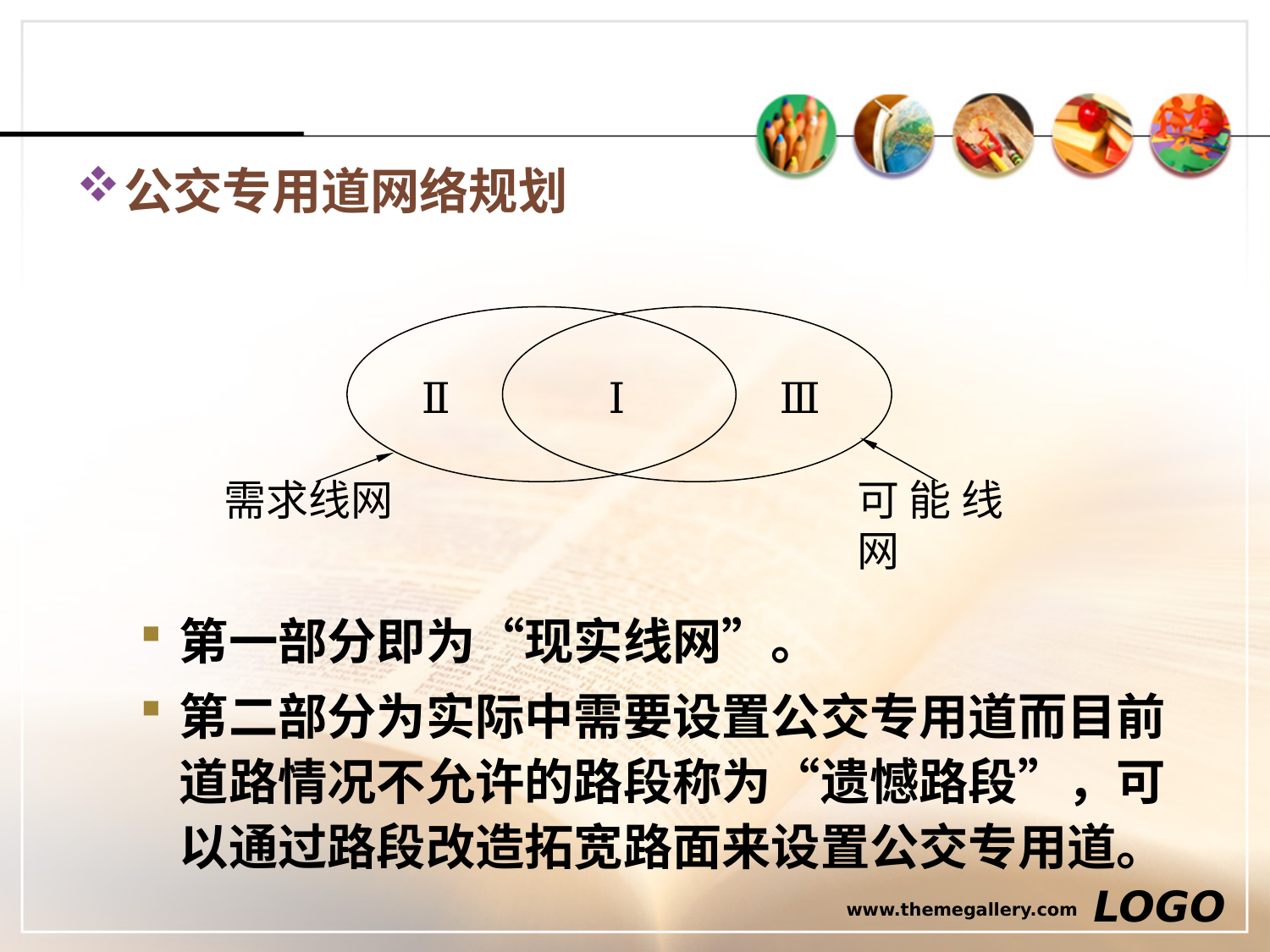

#
公交专用道网络规划

第一部分即为“现实线网”。
第二部分为实际中需要设置公交专用道而目前道路情况不允许的路段称为“遗憾路段”，可以通过路段改造拓宽路面来设置公交专用道。

Ⅱ
Ⅰ
Ⅲ

需求线网
可能线网
LOGO
www.themegallery.com